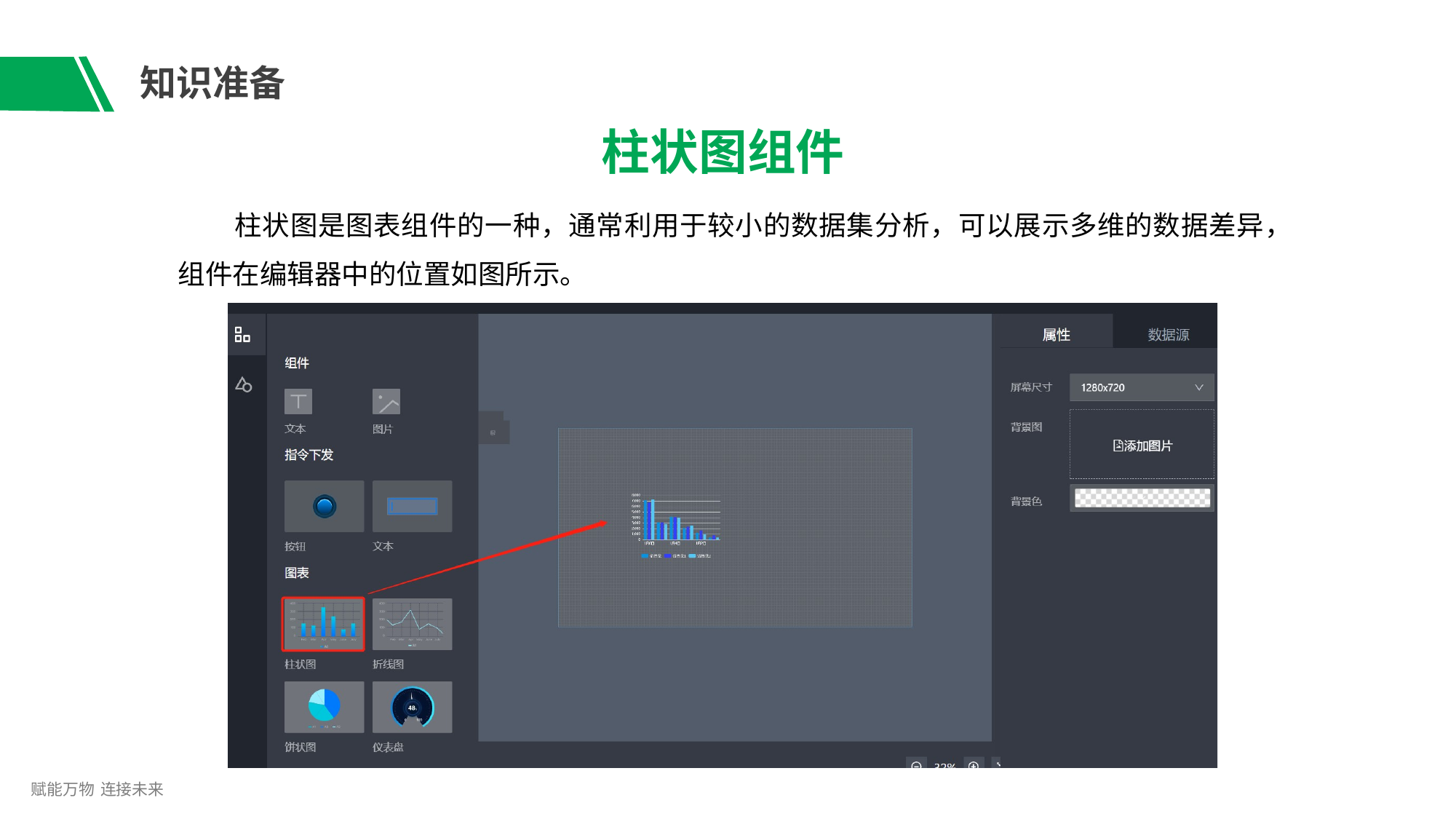

# 知识准备
柱状图组件
柱状图是图表组件的一种，通常利用于较小的数据集分析，可以展示多维的数据差异，
组件在编辑器中的位置如图所示。

赋能万物 连接未来